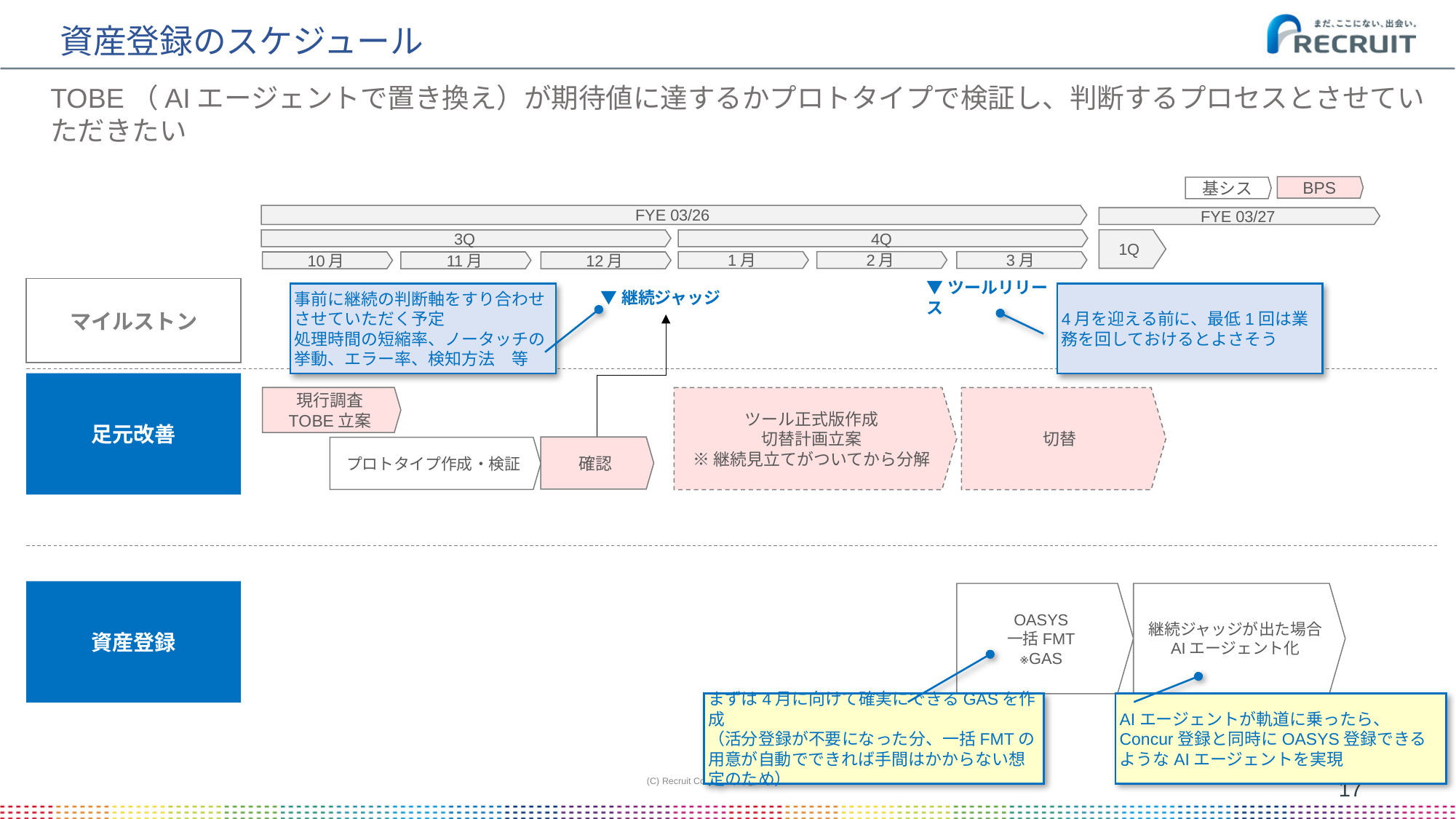

# 資産登録のスケジュール
TOBE（AIエージェントで置き換え）が期待値に達するかプロトタイプで検証し、判断するプロセスとさせていただきたい
BPS
基シス
FYE 03/26
3Q
4Q
1月
2月
3月
10月
11月
12月
FYE 03/27
1Q
マイルストン
▼継続ジャッジ
▼ツールリリース
事前に継続の判断軸をすり合わせさせていただく予定
処理時間の短縮率、ノータッチの挙動、エラー率、検知方法　等
4月を迎える前に、最低1回は業務を回しておけるとよさそう
足元改善
現行調査
TOBE立案
ツール正式版作成
切替計画立案
※継続見立てがついてから分解
切替
確認
プロトタイプ作成・検証
資産登録
OASYS
一括FMT
※GAS
継続ジャッジが出た場合
AIエージェント化
まずは4月に向けて確実にできるGASを作成
（活分登録が不要になった分、一括FMTの用意が自動でできれば手間はかからない想定のため）
AIエージェントが軌道に乗ったら、
Concur登録と同時にOASYS登録できるようなAIエージェントを実現
(C) Recruit Co., Ltd. All rights reserved.